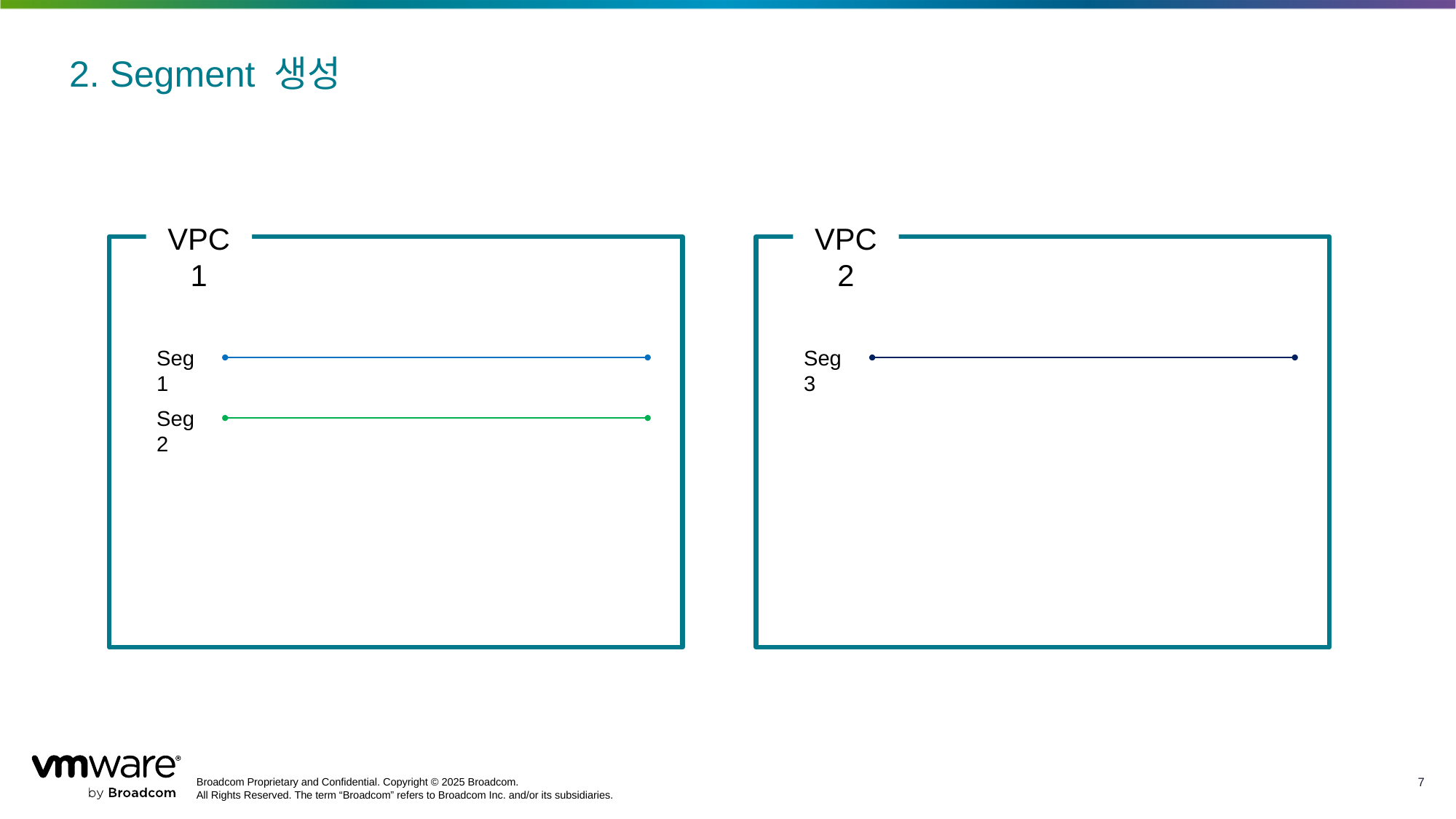

# 2. Segment 생성
VPC 1
VPC 2

Seg 1
Seg 3
Seg 2